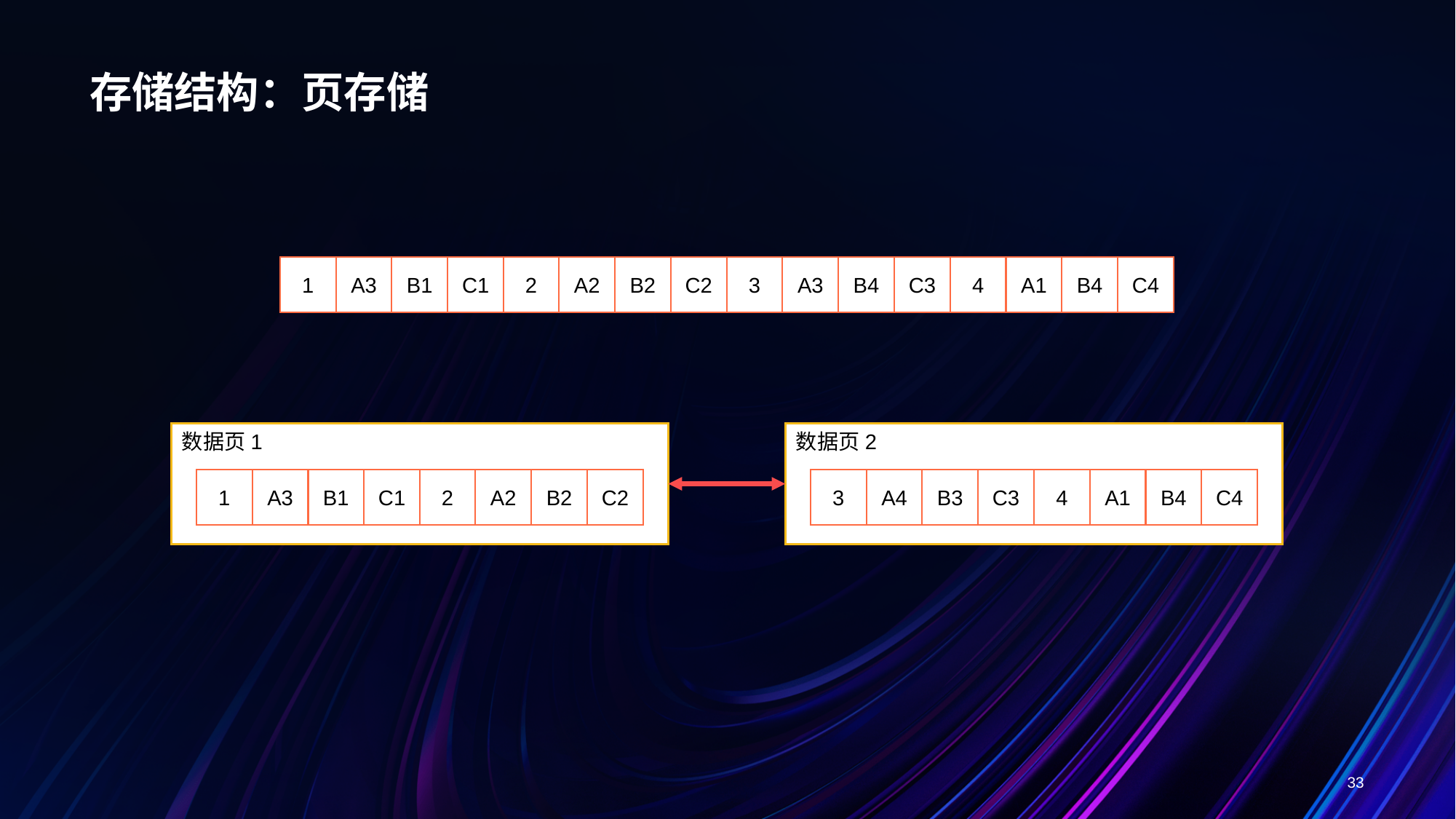

# 存储结构：页存储
1
A3
B1
C1
2
A2
B2
C2
3
A3
B4
C3
4
A1
B4
C4
数据页1
1
A3
B1
C1
2
A2
B2
C2
数据页2
3
A4
B3
C3
4
A1
B4
C4
33